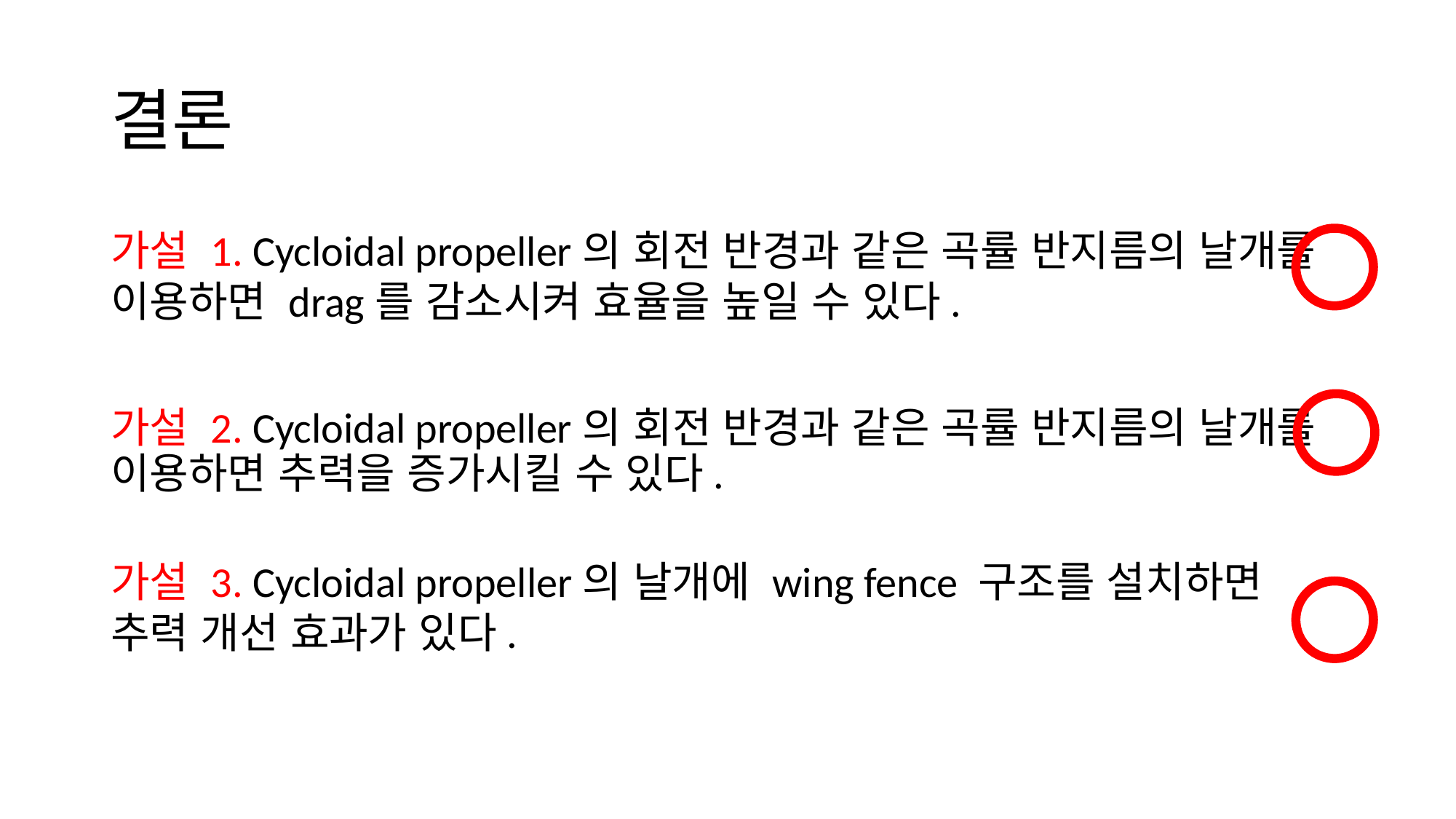

# 결론
가설 1. Cycloidal propeller의 회전 반경과 같은 곡률 반지름의 날개를 이용하면 drag를 감소시켜 효율을 높일 수 있다.

가설 2. Cycloidal propeller의 회전 반경과 같은 곡률 반지름의 날개를 이용하면 추력을 증가시킬 수 있다.

가설 3. Cycloidal propeller의 날개에 wing fence 구조를 설치하면 추력 개선 효과가 있다.